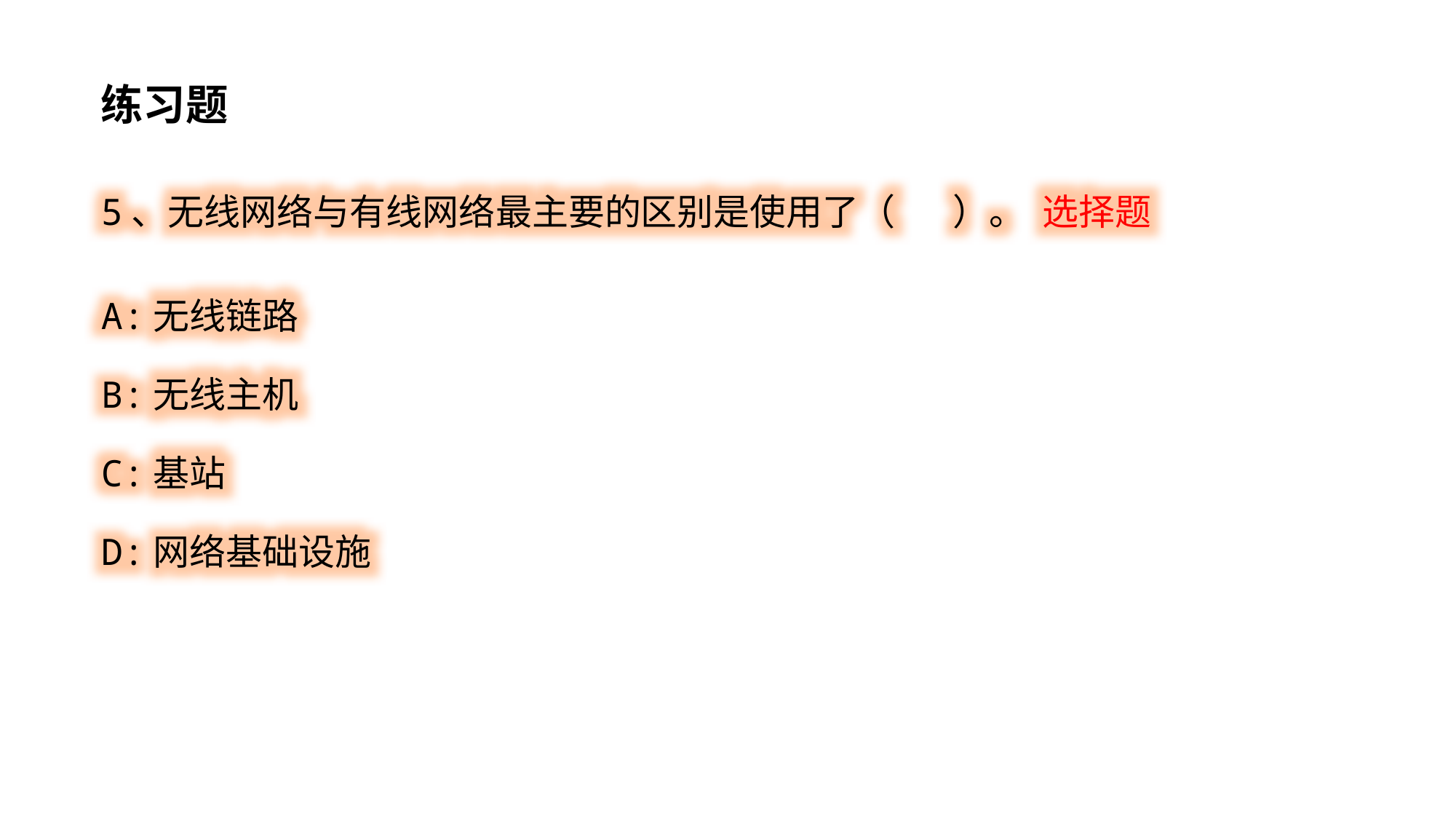

练习题
5、无线网络与有线网络最主要的区别是使用了（       ）。  选择题

A:无线链路

B:无线主机

C:基站

D:网络基础设施